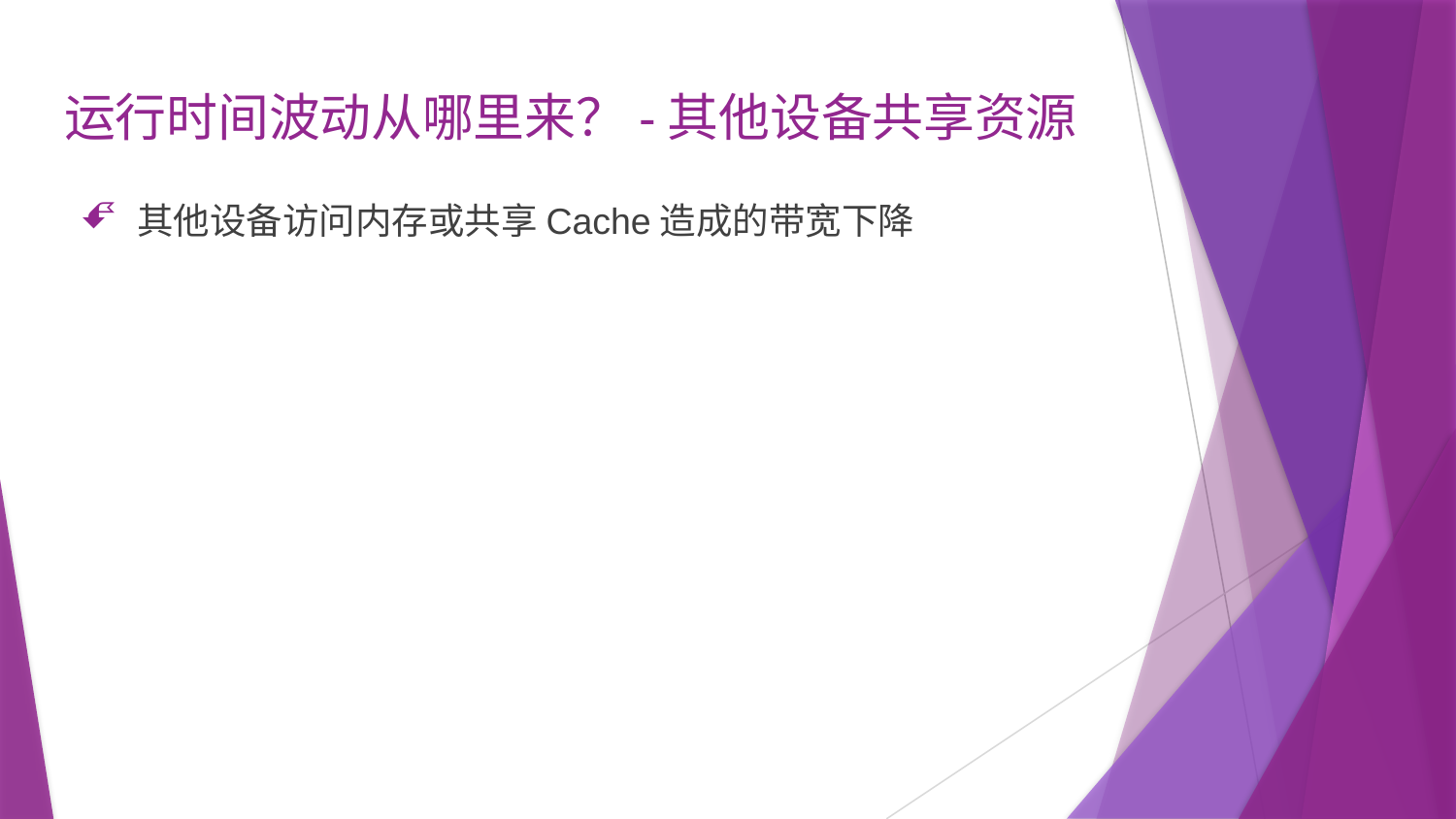

# 运行时间波动从哪里来？-其他设备共享资源
其他设备访问内存或共享Cache造成的带宽下降